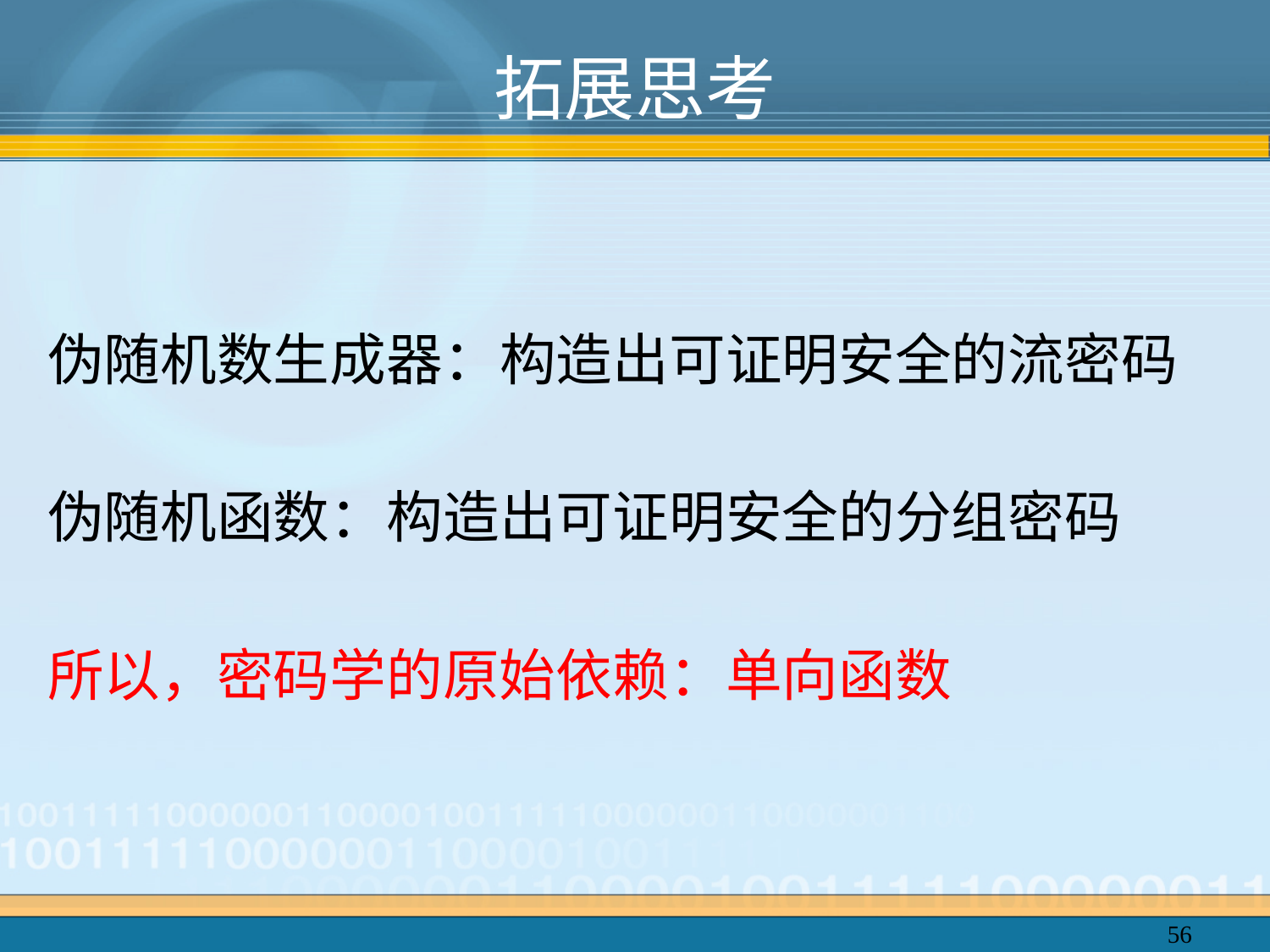

# 拓展思考

伪随机数生成器：构造出可证明安全的流密码

伪随机函数：构造出可证明安全的分组密码

所以，密码学的原始依赖：单向函数

56